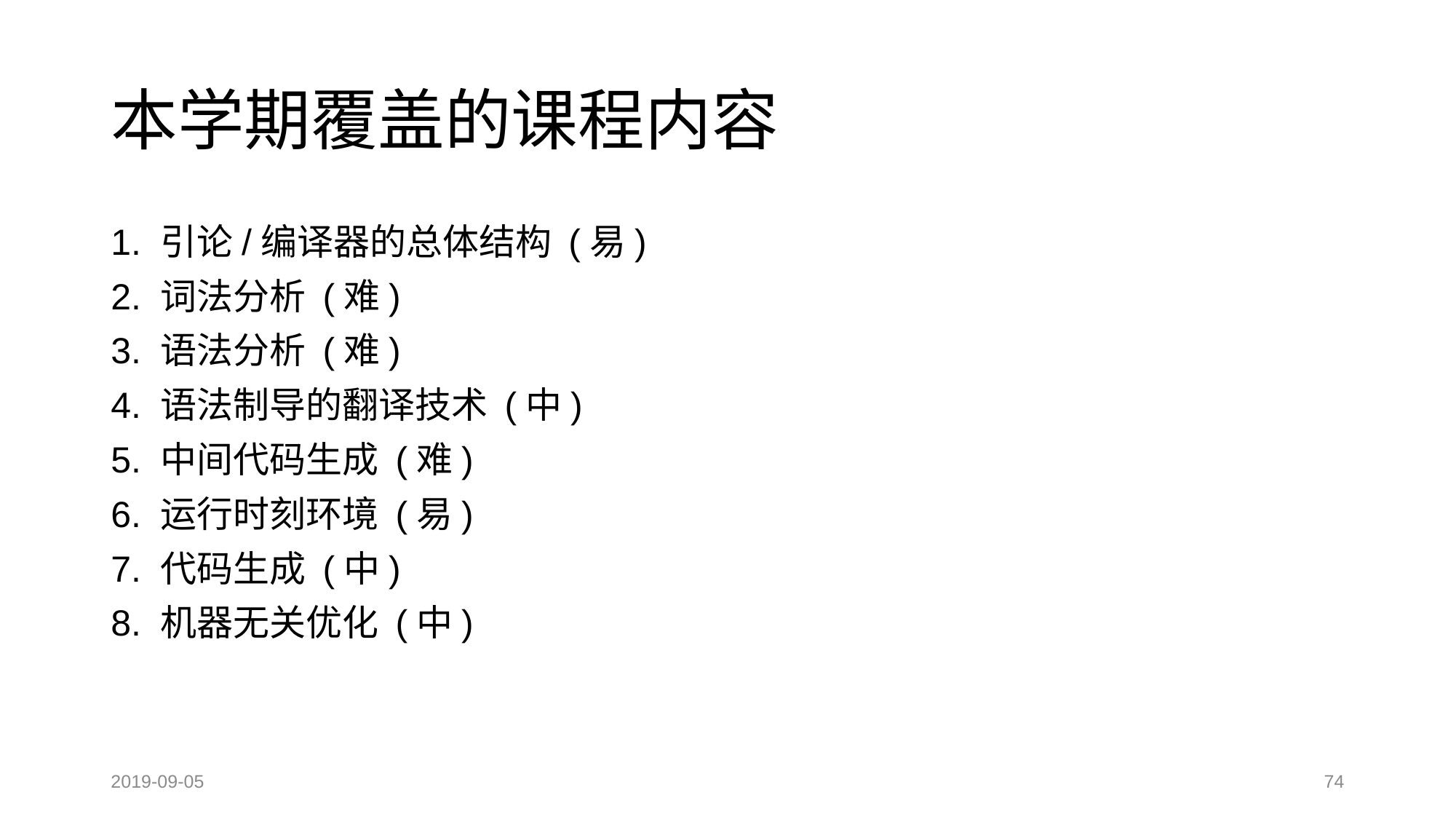

# 本学期覆盖的课程内容
1. 引论/编译器的总体结构 (易)
2. 词法分析 (难)
3. 语法分析 (难)
4. 语法制导的翻译技术 (中)
5. 中间代码生成 (难)
6. 运行时刻环境 (易)
7. 代码生成 (中)
8. 机器无关优化 (中)
2019-09-05
74